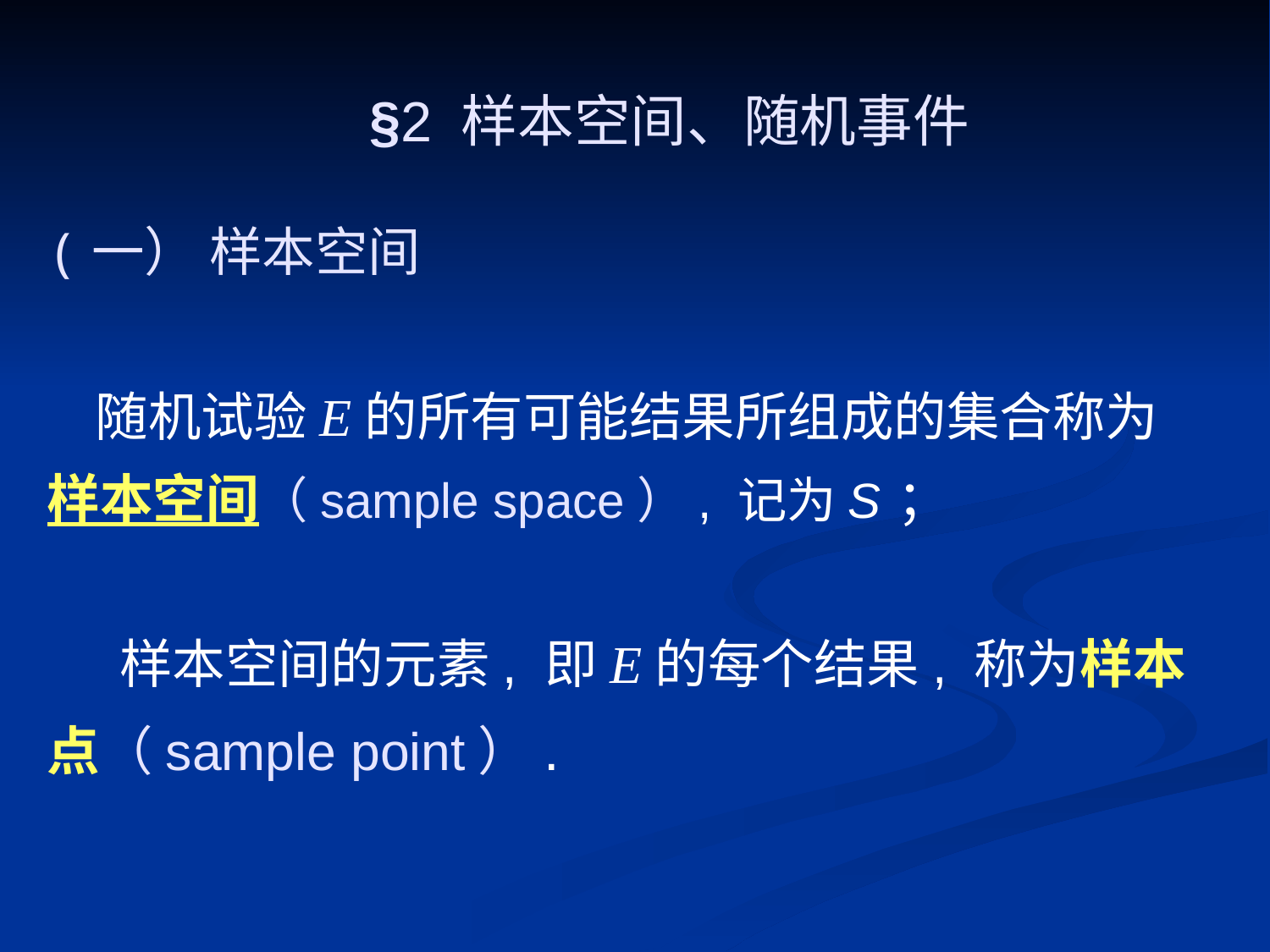

# §2 样本空间、随机事件
(一） 样本空间

   随机试验E的所有可能结果所组成的集合称为样本空间（sample space）, 记为S ；

         样本空间的元素, 即E的每个结果, 称为样本点（sample point）.